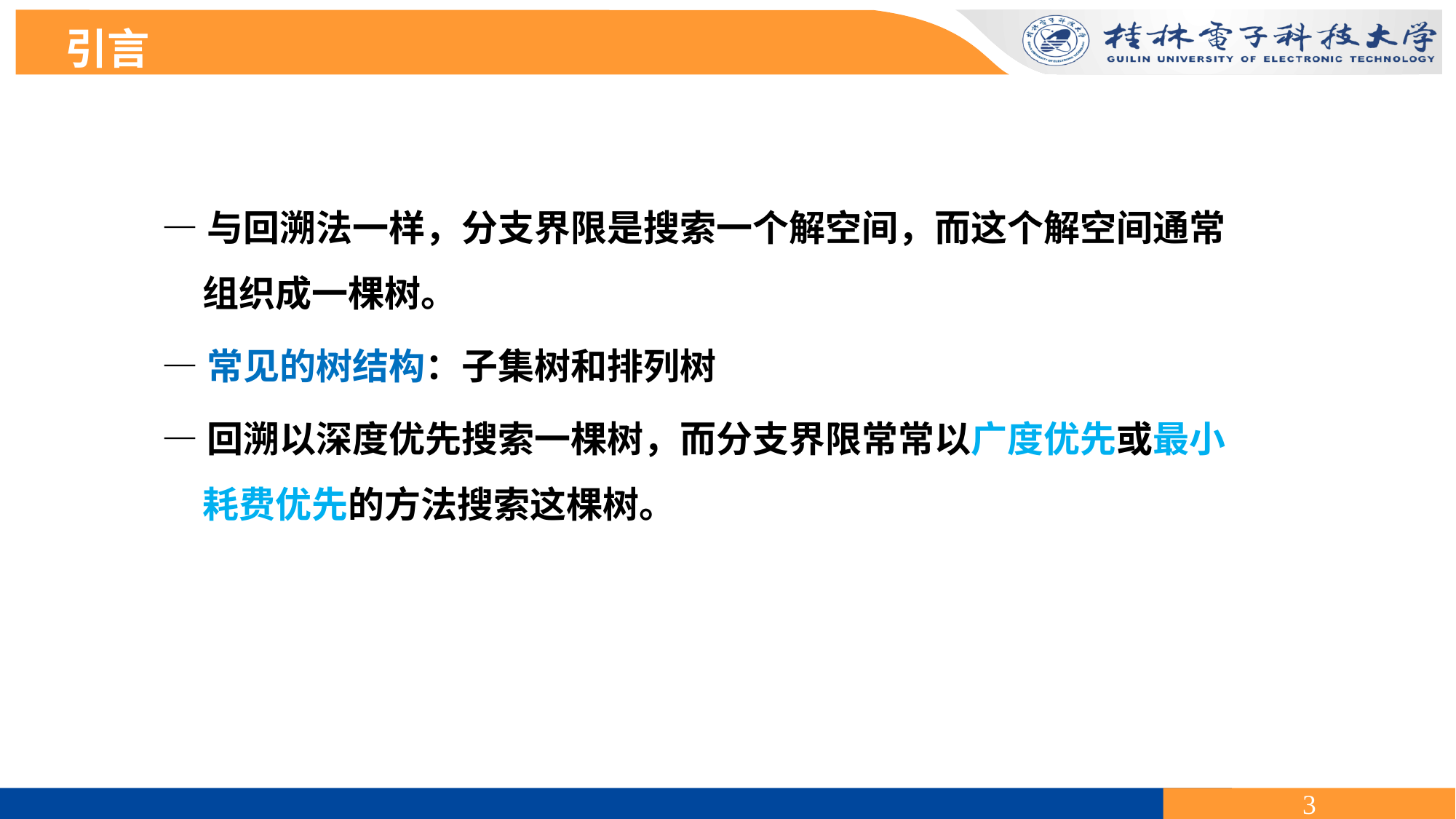

引言
—与回溯法一样，分支界限是搜索一个解空间，而这个解空间通常组织成一棵树。
—常见的树结构：子集树和排列树
—回溯以深度优先搜索一棵树，而分支界限常常以广度优先或最小耗费优先的方法搜索这棵树。